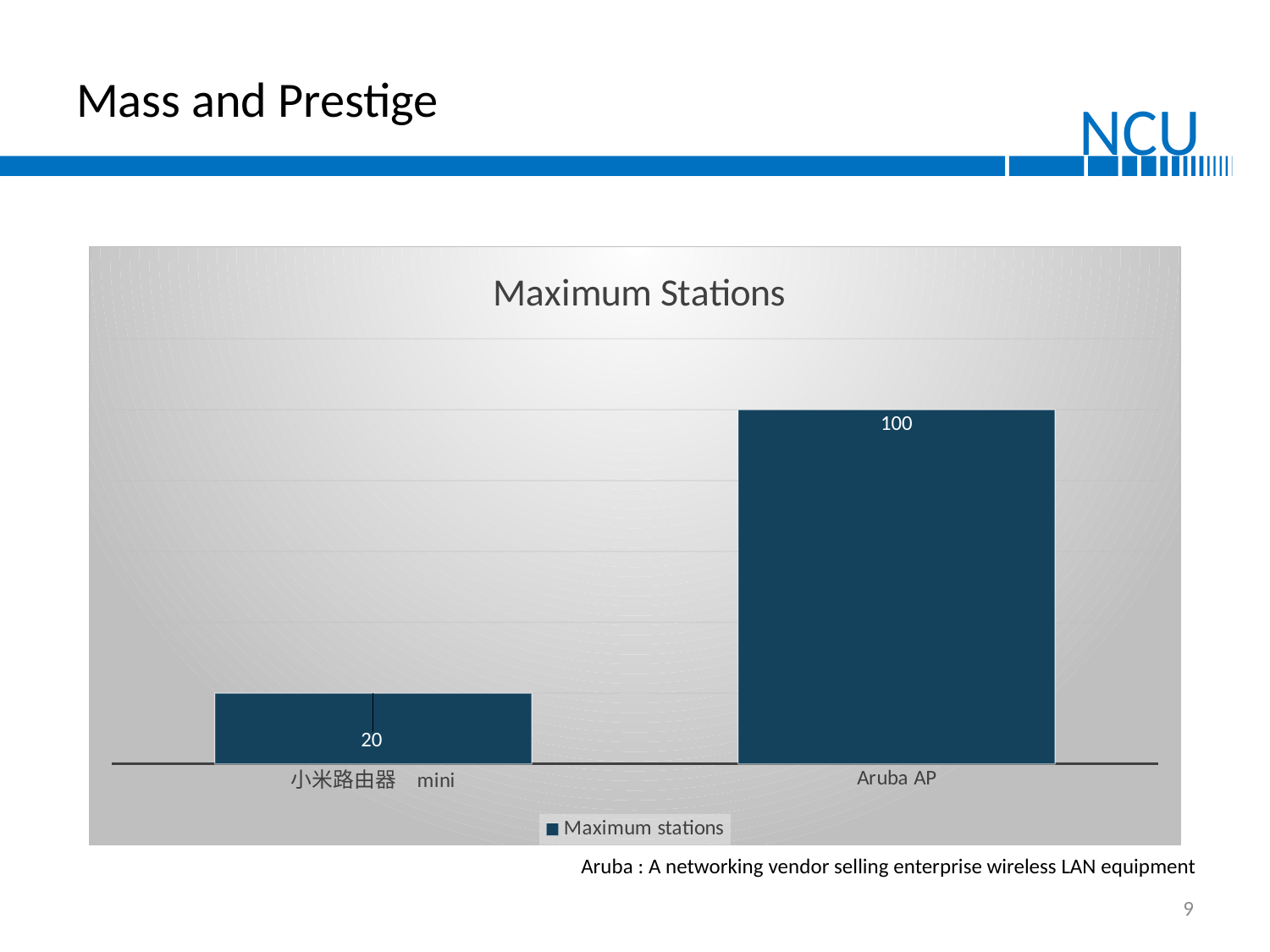

# Mass and Prestige

### Chart: Maximum Stations

| Category | Maximum stations |
|---|---|
| 小米路由器   mini | 20.0 |
| Aruba AP | 100.0 |
Aruba : A networking vendor selling enterprise wireless LAN equipment

9